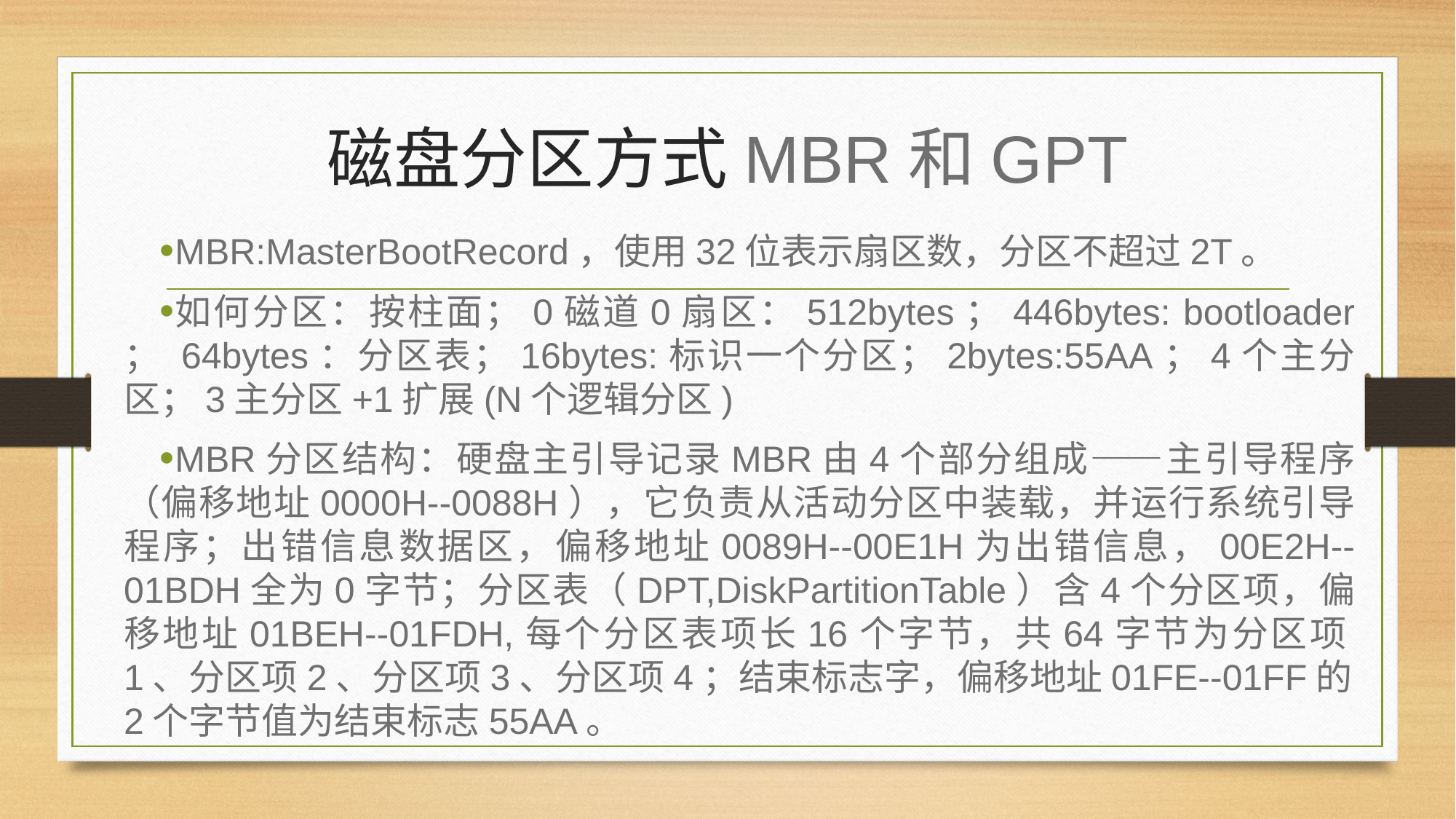

# 磁盘分区方式MBR和GPT
MBR:MasterBootRecord，使用32位表示扇区数，分区不超过2T。
如何分区：按柱面；0磁道0扇区：512bytes；446bytes: bootloader ； 64bytes：分区表；16bytes:标识一个分区；2bytes:55AA；4个主分区；3主分区+1扩展(N个逻辑分区)
MBR分区结构：硬盘主引导记录MBR由4个部分组成——主引导程序（偏移地址0000H--0088H），它负责从活动分区中装载，并运行系统引导程序；出错信息数据区，偏移地址0089H--00E1H为出错信息，00E2H--01BDH全为0字节；分区表（DPT,DiskPartitionTable）含4个分区项，偏移地址01BEH--01FDH,每个分区表项长16个字节，共64字节为分区项1、分区项2、分区项3、分区项4；结束标志字，偏移地址01FE--01FF的2个字节值为结束标志55AA。